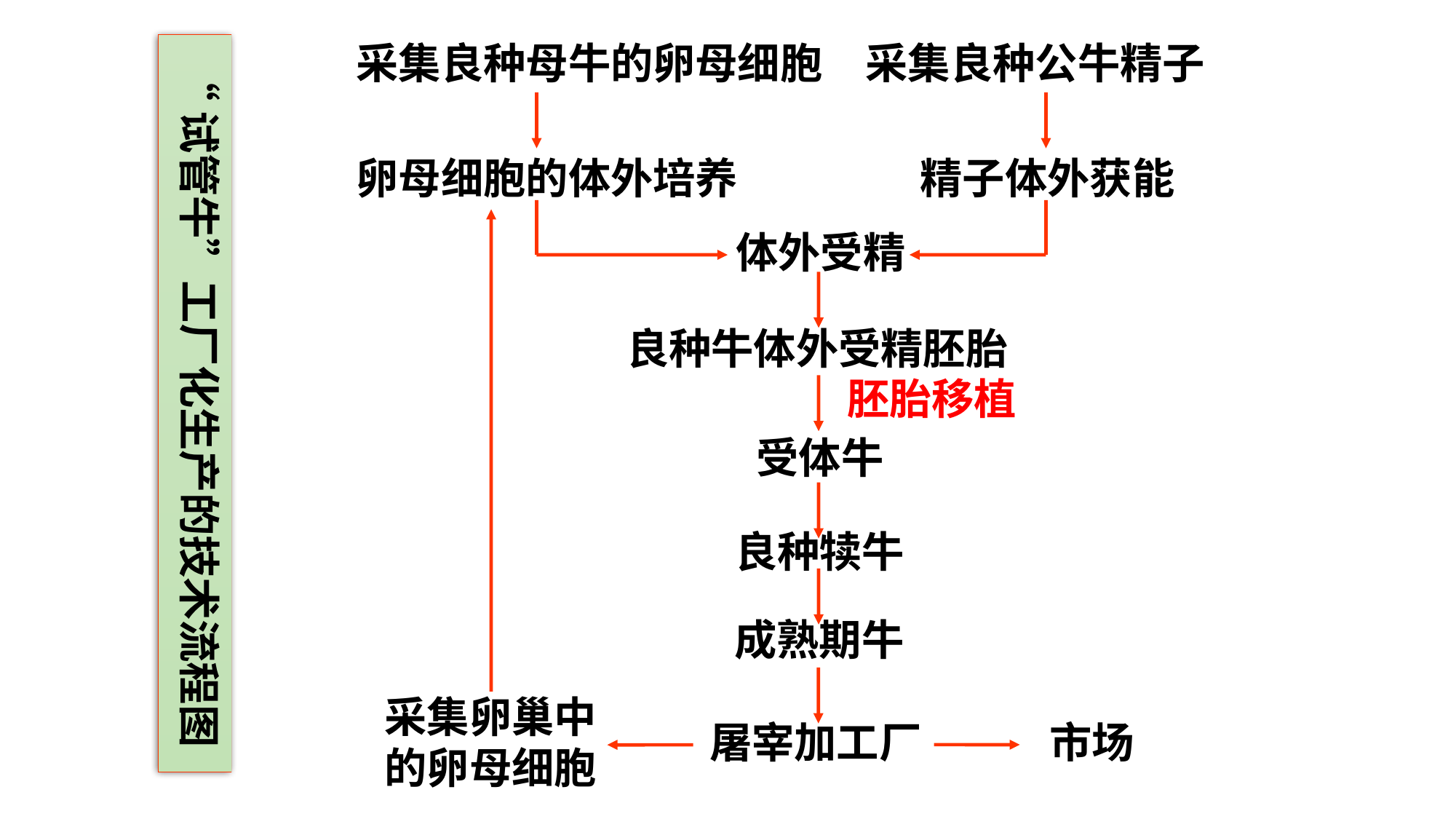

采集良种母牛的卵母细胞
采集良种公牛精子
“试管牛”工厂化生产的技术流程图

卵母细胞的体外培养
精子体外获能

体外受精

良种牛体外受精胚胎
胚胎移植

受体牛

良种犊牛

成熟期牛

采集卵巢中的卵母细胞
屠宰加工厂
市场